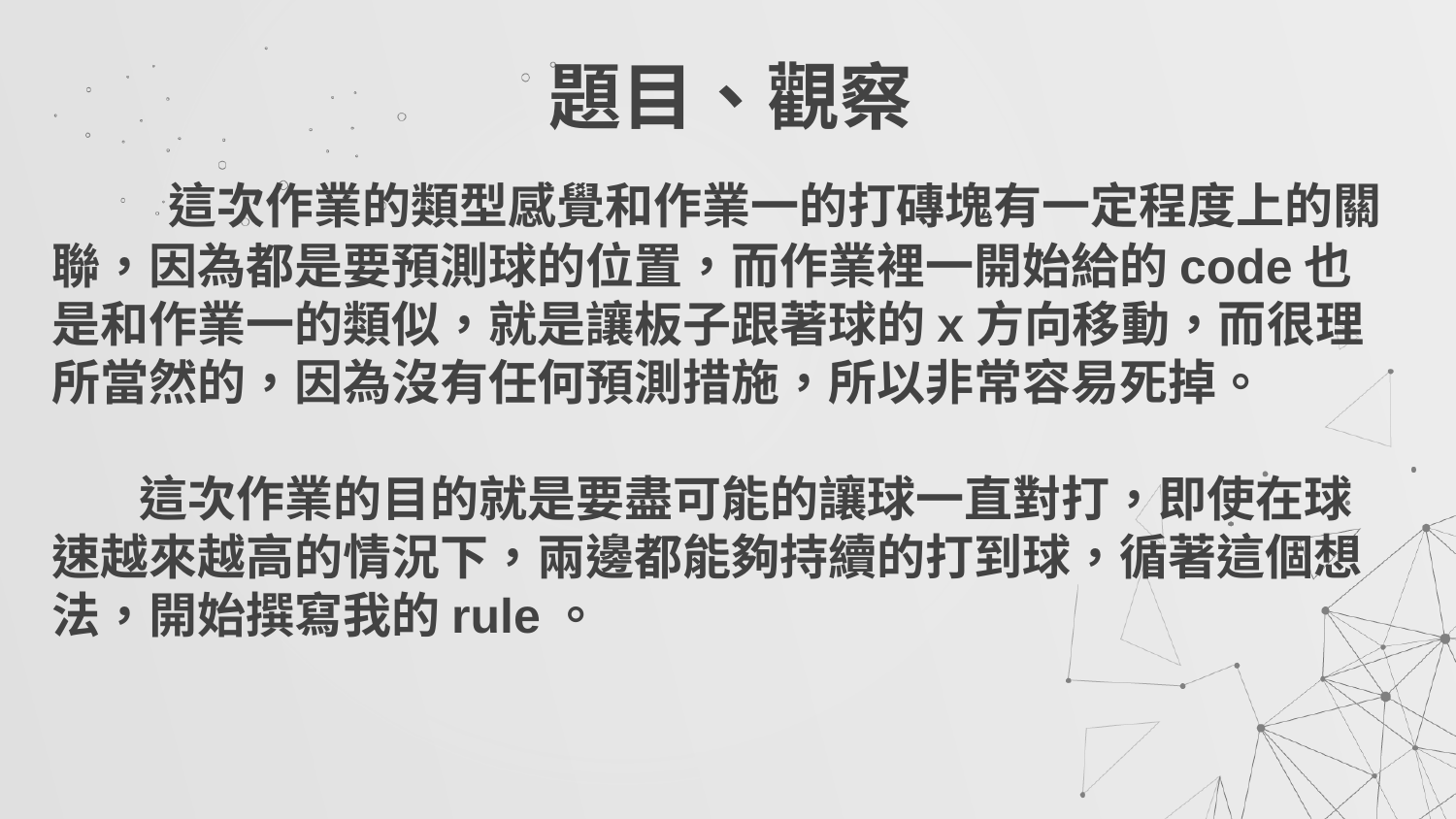

題目、觀察
# 這次作業的類型感覺和作業一的打磚塊有一定程度上的關聯，因為都是要預測球的位置，而作業裡一開始給的code也是和作業一的類似，就是讓板子跟著球的x方向移動，而很理所當然的，因為沒有任何預測措施，所以非常容易死掉。 這次作業的目的就是要盡可能的讓球一直對打，即使在球速越來越高的情況下，兩邊都能夠持續的打到球，循著這個想法，開始撰寫我的rule。